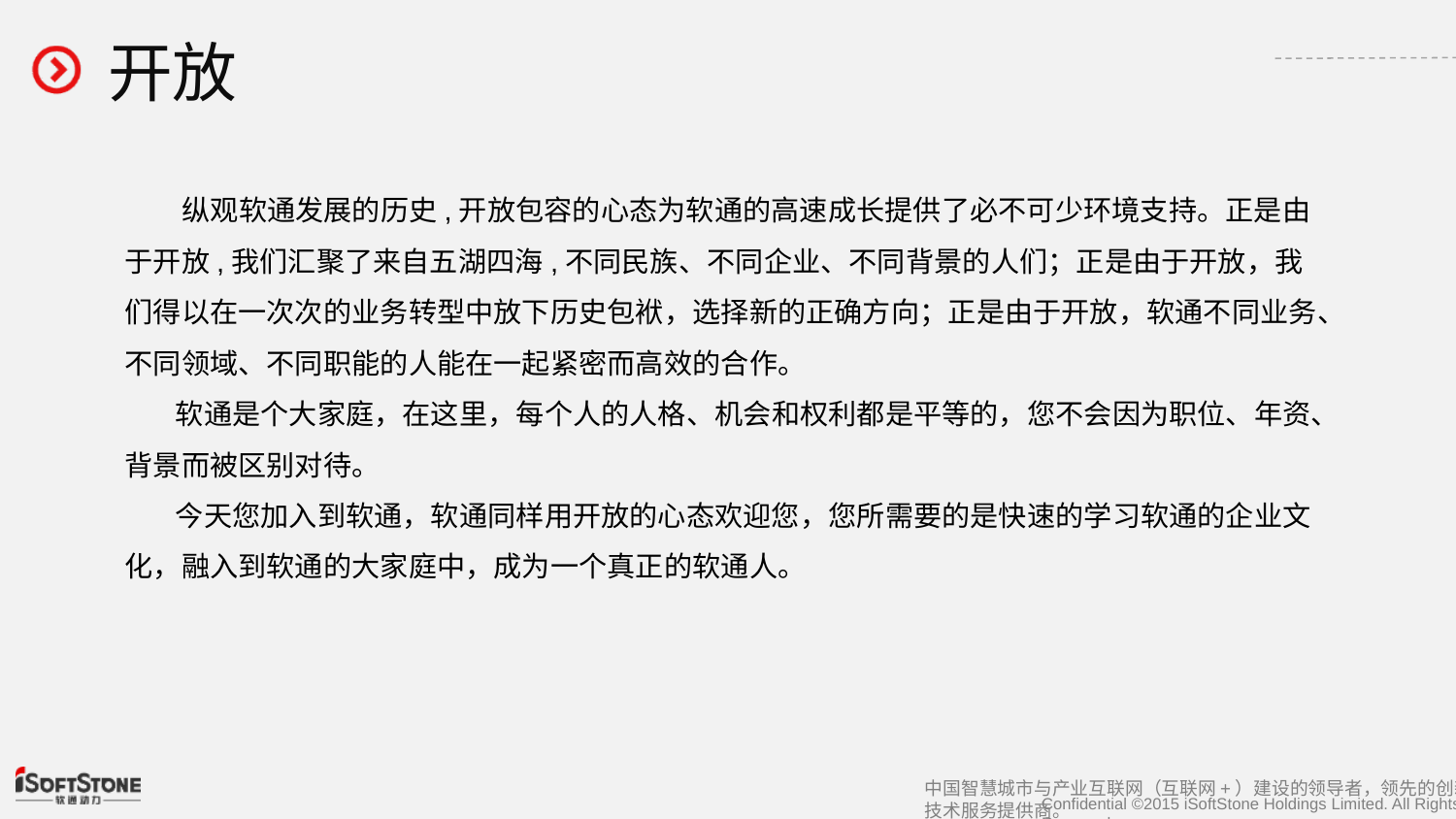

# 开放
        纵观软通发展的历史,开放包容的心态为软通的高速成长提供了必不可少环境支持。正是由于开放,我们汇聚了来自五湖四海,不同民族、不同企业、不同背景的人们；正是由于开放，我们得以在一次次的业务转型中放下历史包袱，选择新的正确方向；正是由于开放，软通不同业务、不同领域、不同职能的人能在一起紧密而高效的合作。
       软通是个大家庭，在这里，每个人的人格、机会和权利都是平等的，您不会因为职位、年资、背景而被区别对待。
       今天您加入到软通，软通同样用开放的心态欢迎您，您所需要的是快速的学习软通的企业文化，融入到软通的大家庭中，成为一个真正的软通人。